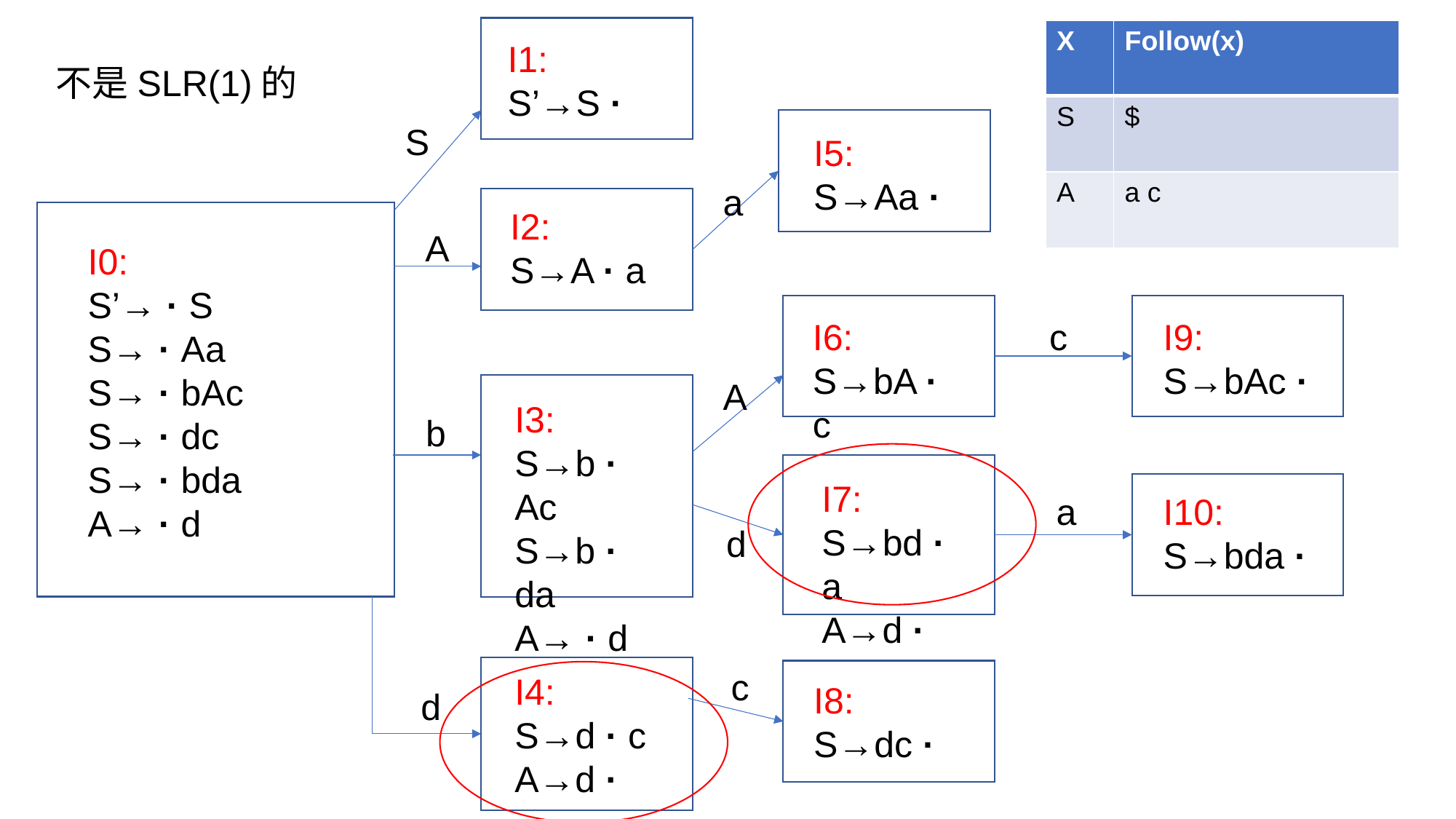

| X | Follow(x) |
| --- | --- |
| S | $ |
| A | a c |
I1:
S’→S ·
不是SLR(1)的

S
I5:
S→Aa ·
a

I2:
S→A · a

A
I0:
S’→ · S
S→ · Aa
S→ · bAc
S→ · dc
S→ · bda
A→ · d

I6:
S→bA · c
c
I9:
S→bAc ·
A

I3:
S→b · Ac
S→b · da
A→ · d
b

I7:
S→bd · a
A→d ·

I10:
S→bda ·
a
d

c

I4:
S→d · c
A→d ·
I8:
S→dc ·
d